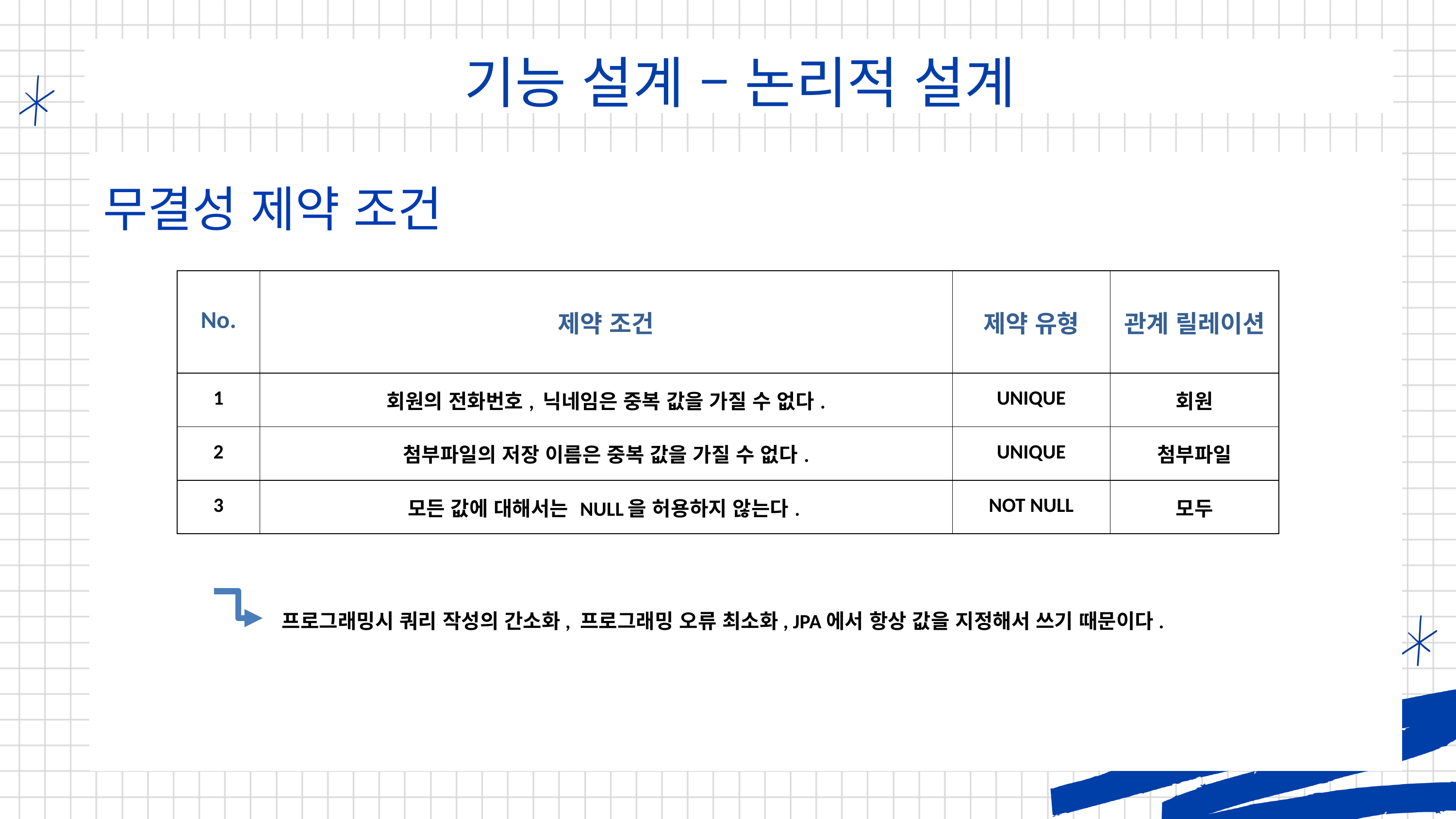

기능 설계 – 논리적 설계

무결성 제약 조건
| No. | 제약 조건 | 제약 유형 | 관계 릴레이션 |
| --- | --- | --- | --- |
| 1 | 회원의 전화번호, 닉네임은 중복 값을 가질 수 없다. | UNIQUE | 회원 |
| 2 | 첨부파일의 저장 이름은 중복 값을 가질 수 없다. | UNIQUE | 첨부파일 |
| 3 | 모든 값에 대해서는 NULL을 허용하지 않는다. | NOT NULL | 모두 |
프로그래밍시 쿼리 작성의 간소화, 프로그래밍 오류 최소화, JPA에서 항상 값을 지정해서 쓰기 때문이다.